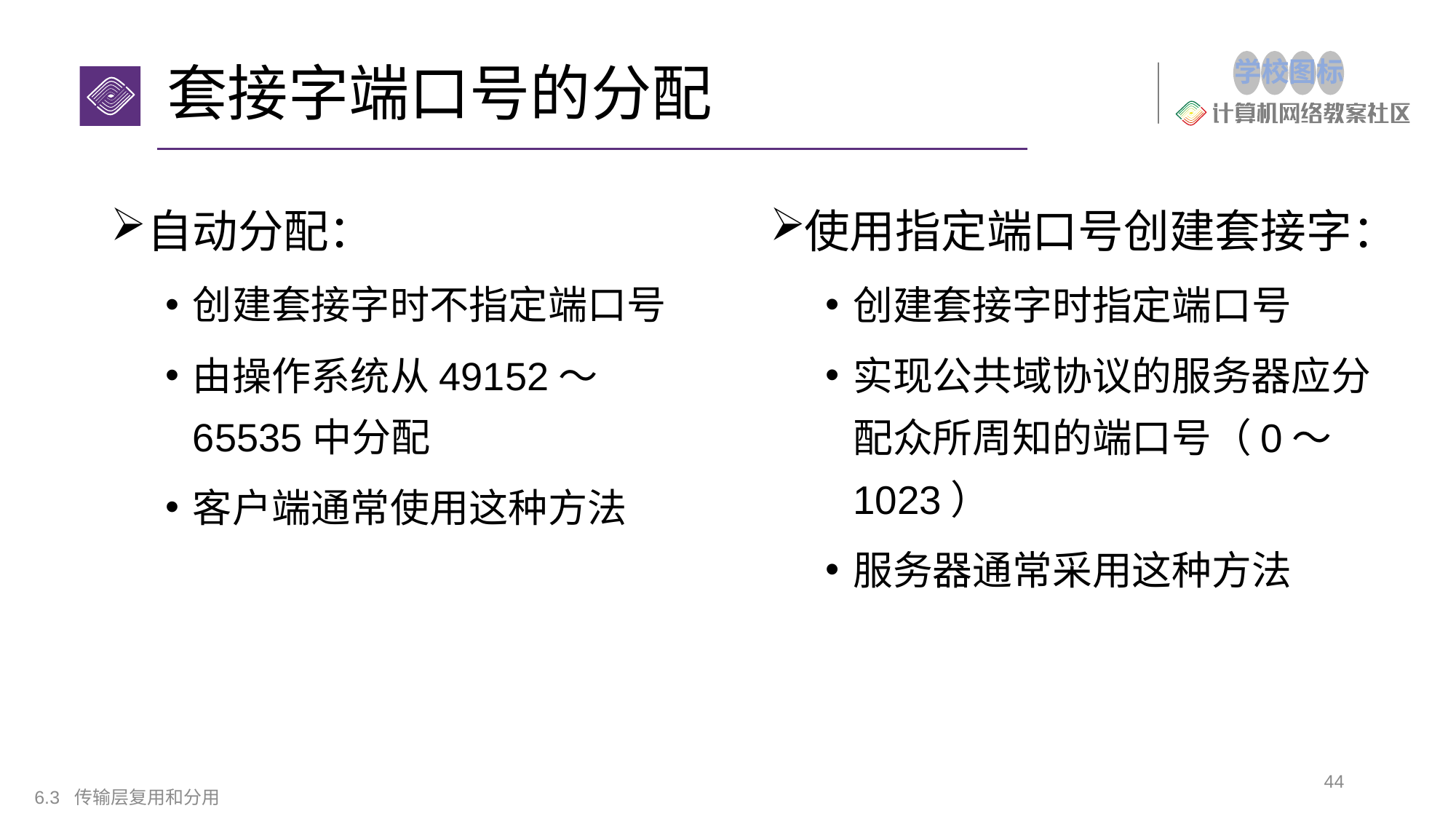

# 套接字端口号的分配
自动分配：
创建套接字时不指定端口号
由操作系统从49152～65535中分配
客户端通常使用这种方法
使用指定端口号创建套接字：
创建套接字时指定端口号
实现公共域协议的服务器应分配众所周知的端口号（0～1023）
服务器通常采用这种方法
44
6.3  传输层复用和分用